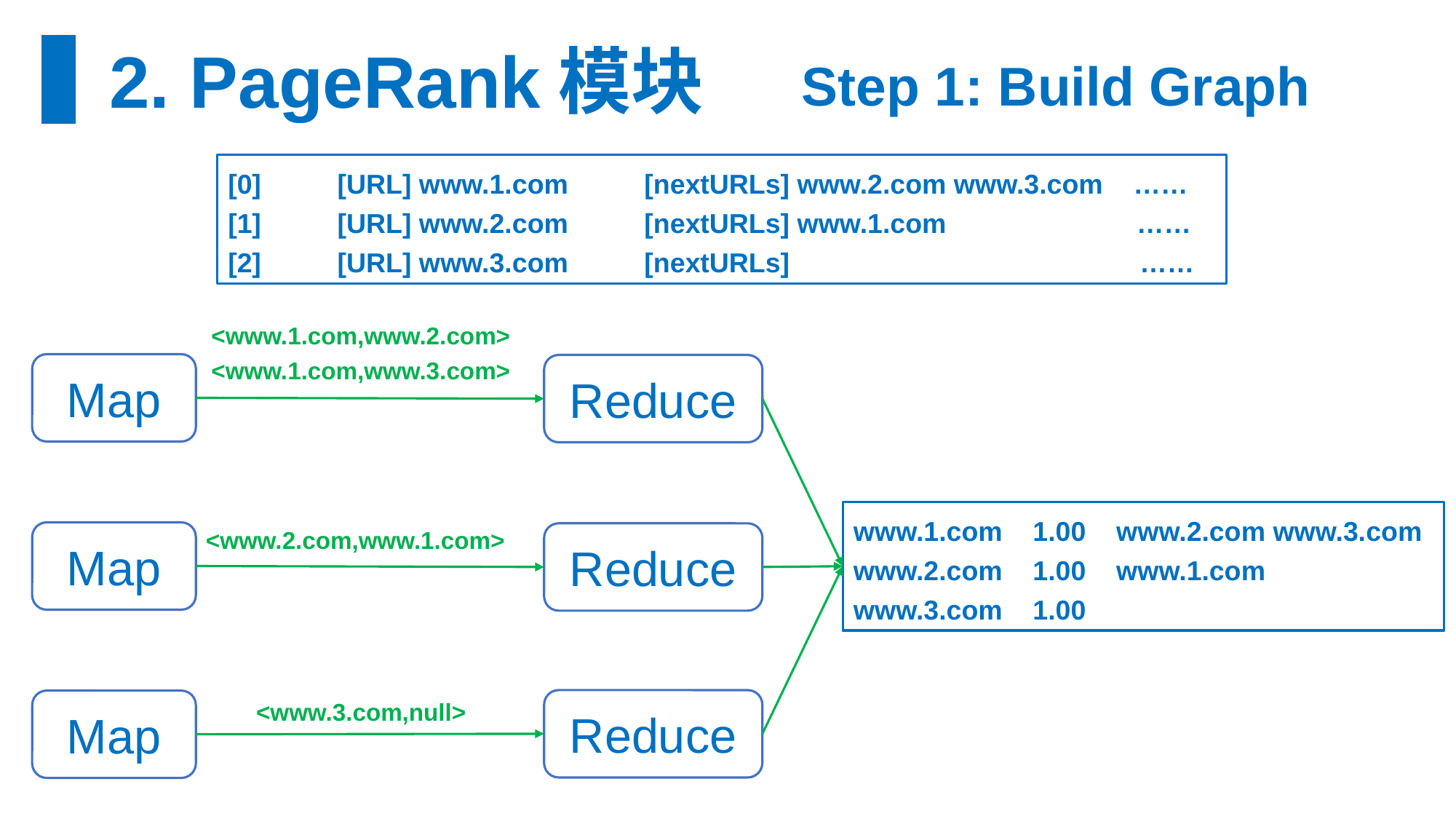

2. PageRank模块

Step 1: Build Graph
[0]          [URL] www.1.com          [nextURLs] www.2.com www.3.com    ……
[1]          [URL] www.2.com          [nextURLs] www.1.com                         ……
[2]          [URL] www.3.com          [nextURLs]                                              ……
<www.1.com,www.2.com>
<www.1.com,www.3.com>
Map
Reduce
www.1.com    1.00    www.2.com www.3.com
www.2.com    1.00    www.1.com
www.3.com    1.00
<www.2.com,www.1.com>
Map
Reduce
<www.3.com,null>
Reduce
Map